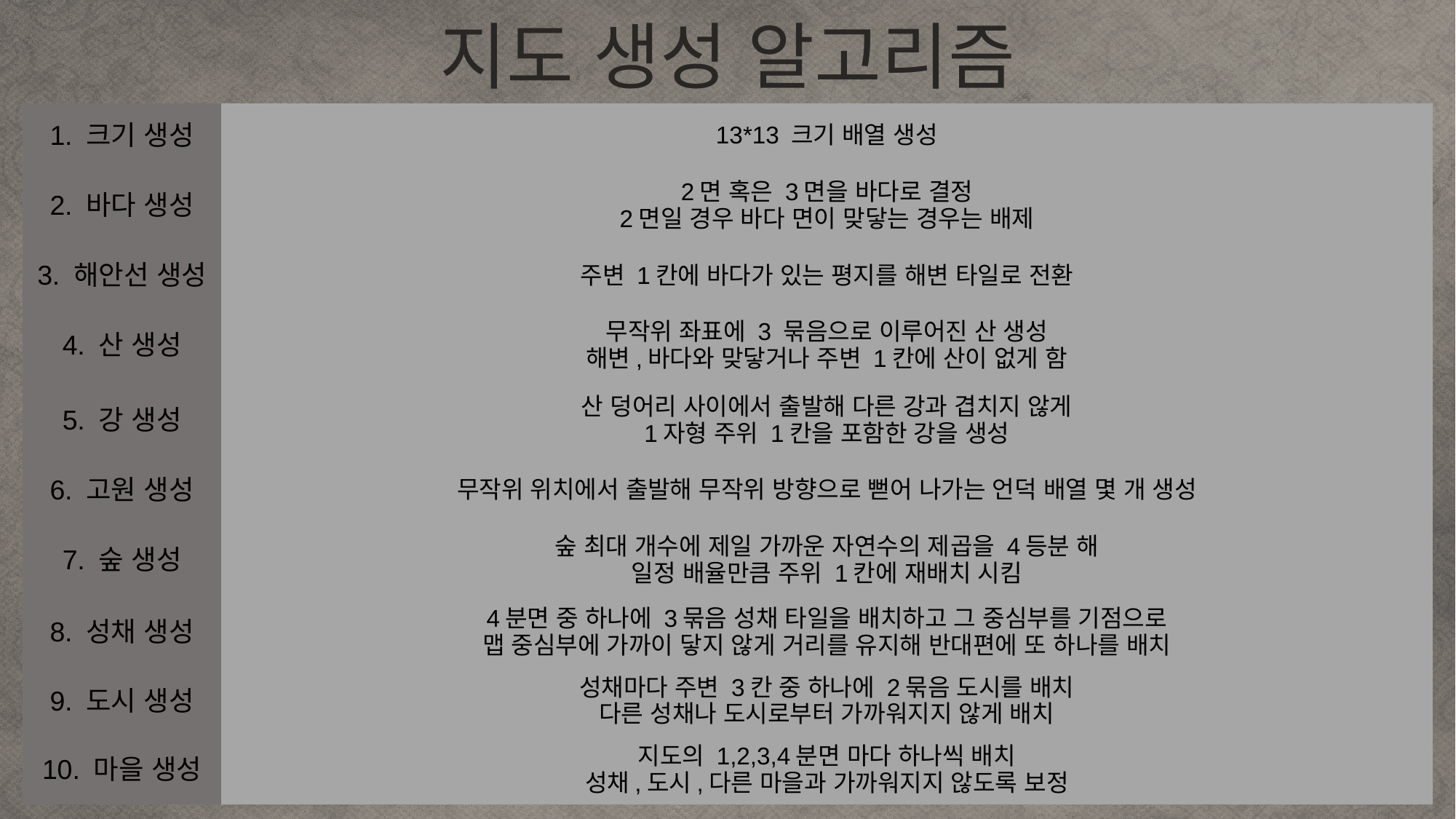

지도 생성 알고리즘
| 1. 크기 생성 | 13\*13 크기 배열 생성 |
| --- | --- |
| 2. 바다 생성 | 2면 혹은 3면을 바다로 결정 2면일 경우 바다 면이 맞닿는 경우는 배제 |
| 3. 해안선 생성 | 주변 1칸에 바다가 있는 평지를 해변 타일로 전환 |
| 4. 산 생성 | 무작위 좌표에 3 묶음으로 이루어진 산 생성 해변,바다와 맞닿거나 주변 1칸에 산이 없게 함 |
| 5. 강 생성 | 산 덩어리 사이에서 출발해 다른 강과 겹치지 않게 1자형 주위 1칸을 포함한 강을 생성 |
| 6. 고원 생성 | 무작위 위치에서 출발해 무작위 방향으로 뻗어 나가는 언덕 배열 몇 개 생성 |
| 7. 숲 생성 | 숲 최대 개수에 제일 가까운 자연수의 제곱을 4등분 해 일정 배율만큼 주위 1칸에 재배치 시킴 |
| 8. 성채 생성 | 4분면 중 하나에 3묶음 성채 타일을 배치하고 그 중심부를 기점으로 맵 중심부에 가까이 닿지 않게 거리를 유지해 반대편에 또 하나를 배치 |
| 9. 도시 생성 | 성채마다 주변 3칸 중 하나에 2묶음 도시를 배치 다른 성채나 도시로부터 가까워지지 않게 배치 |
| 10. 마을 생성 | 지도의 1,2,3,4분면 마다 하나씩 배치 성채,도시,다른 마을과 가까워지지 않도록 보정 |